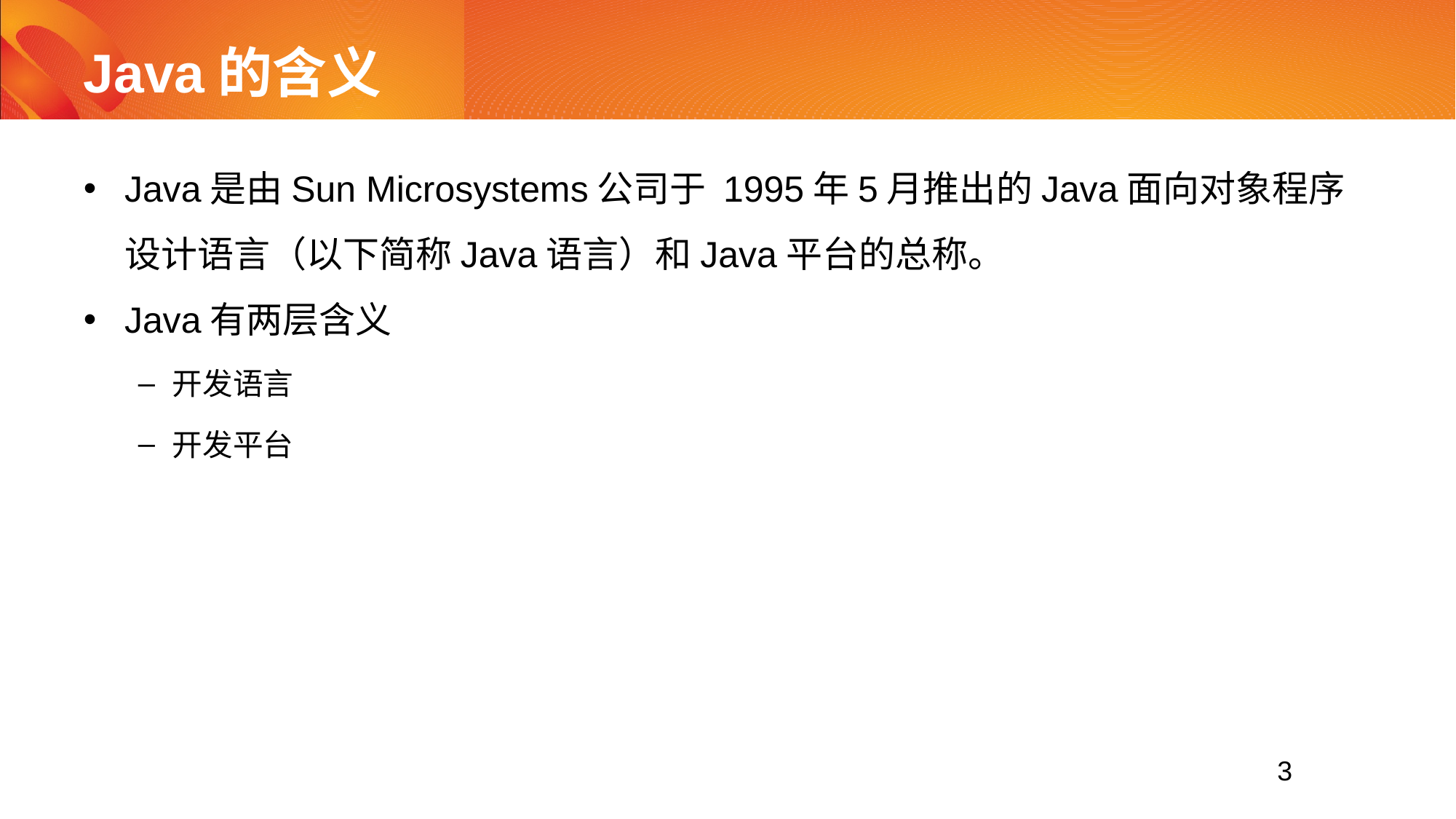

# Java的含义
Java是由Sun Microsystems公司于 1995年5月推出的Java面向对象程序设计语言（以下简称Java语言）和Java平台的总称。
Java有两层含义
开发语言
开发平台